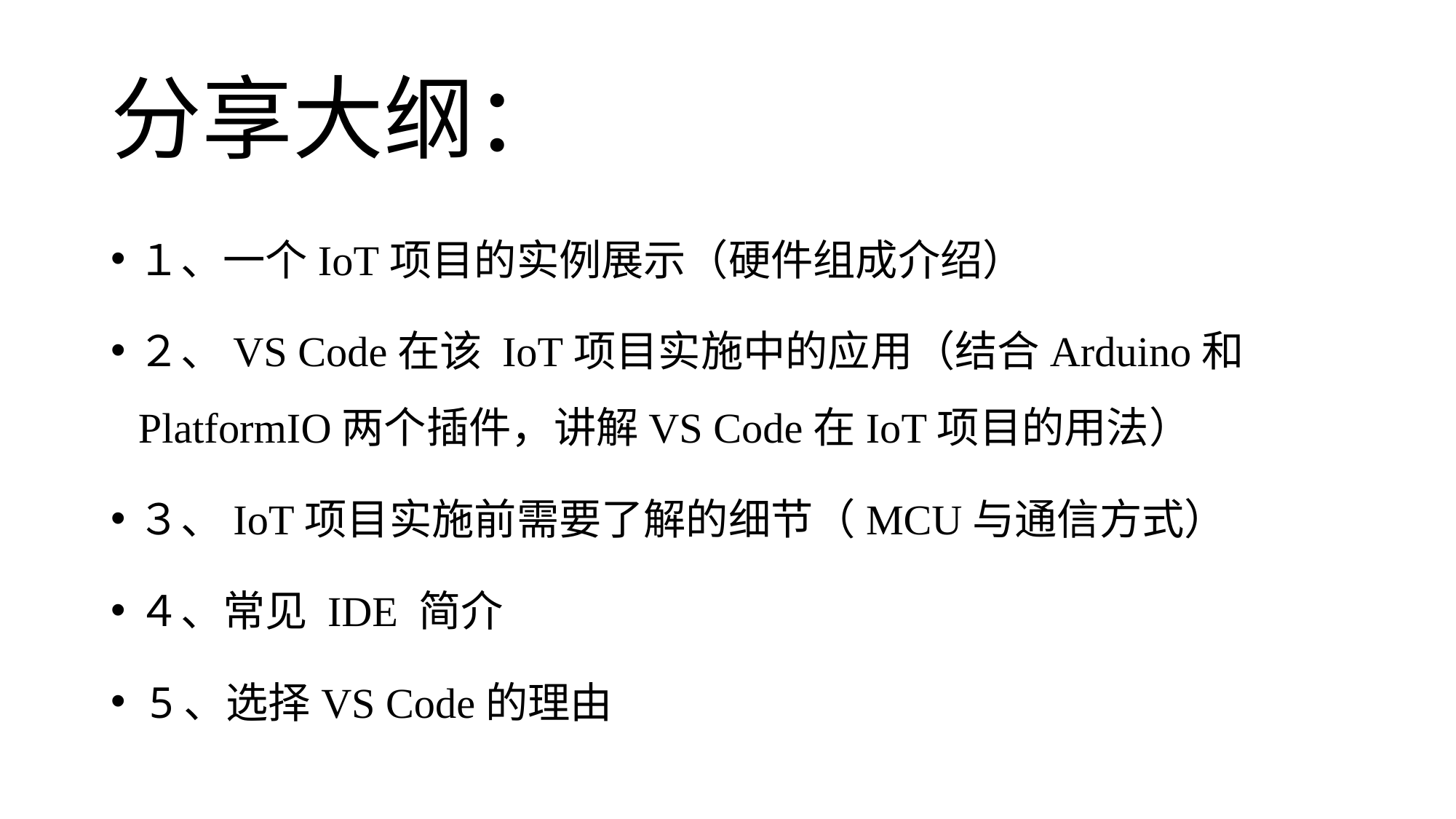

# 分享大纲：
１、一个IoT项目的实例展示（硬件组成介绍）
２、VS Code在该 IoT项目实施中的应用（结合Arduino和PlatformIO两个插件，讲解VS Code在IoT项目的用法）
３、IoT项目实施前需要了解的细节（MCU与通信方式）
４、常见 IDE 简介
 5、选择VS Code的理由